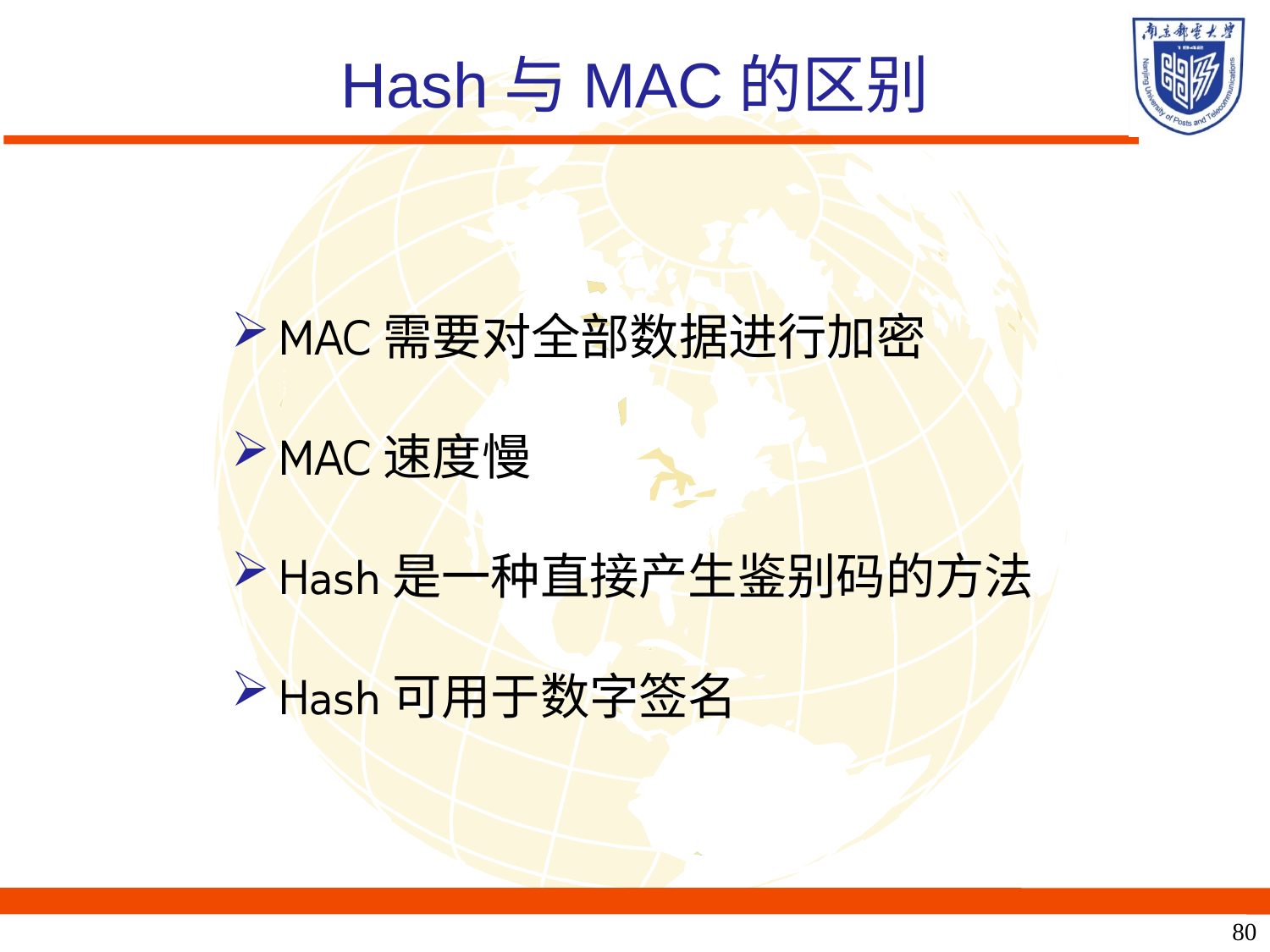

# Hash与MAC的区别
MAC需要对全部数据进行加密
MAC速度慢
Hash是一种直接产生鉴别码的方法
Hash可用于数字签名
80